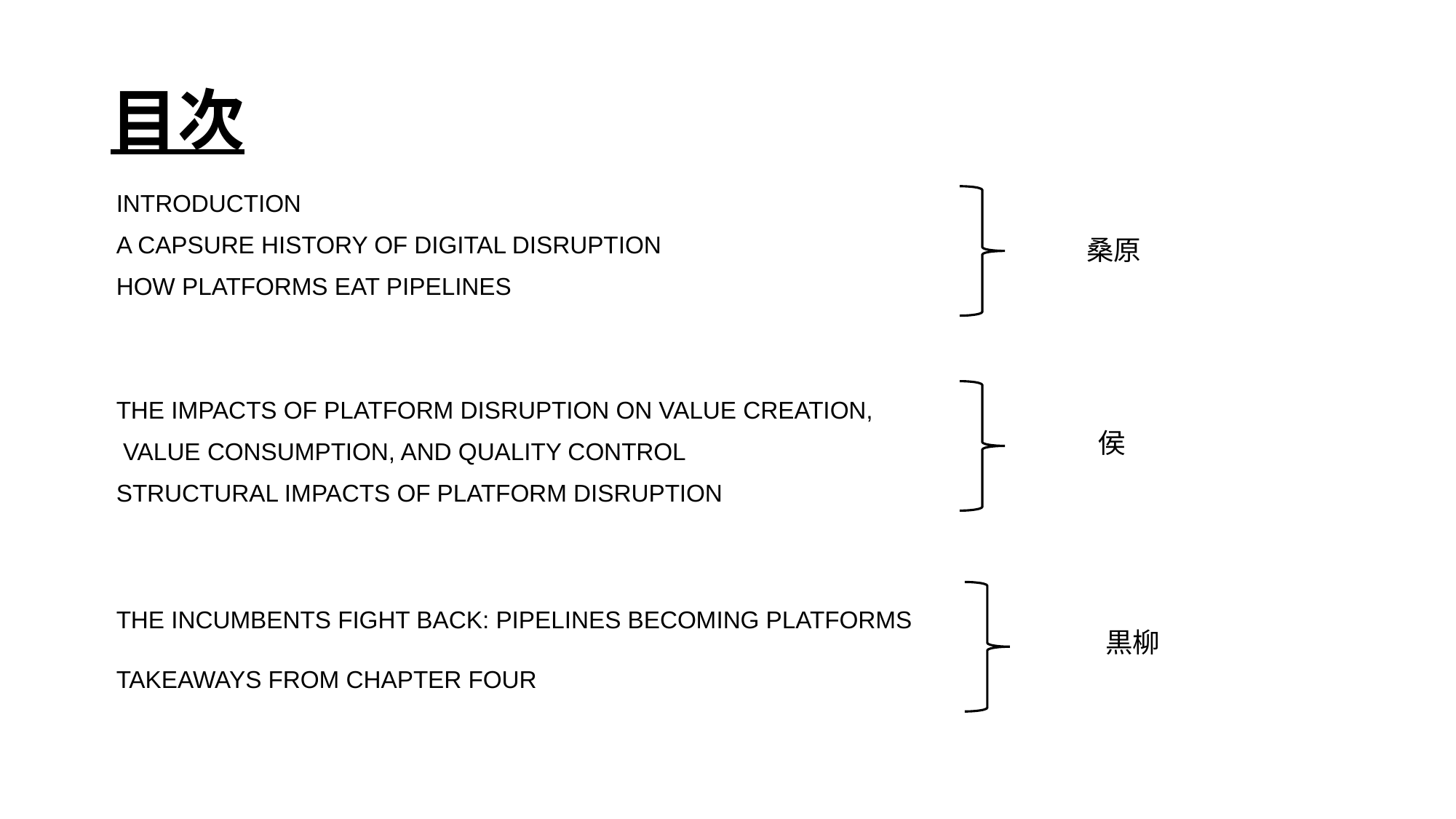

# 目次
INTRODUCTION
A CAPSURE HISTORY OF DIGITAL DISRUPTION
HOW PLATFORMS EAT PIPELINES

THE IMPACTS OF PLATFORM DISRUPTION ON VALUE CREATION,
 VALUE CONSUMPTION, AND QUALITY CONTROL
STRUCTURAL IMPACTS OF PLATFORM DISRUPTION

THE INCUMBENTS FIGHT BACK: PIPELINES BECOMING PLATFORMS
TAKEAWAYS FROM CHAPTER FOUR

桑原

侯

黒柳